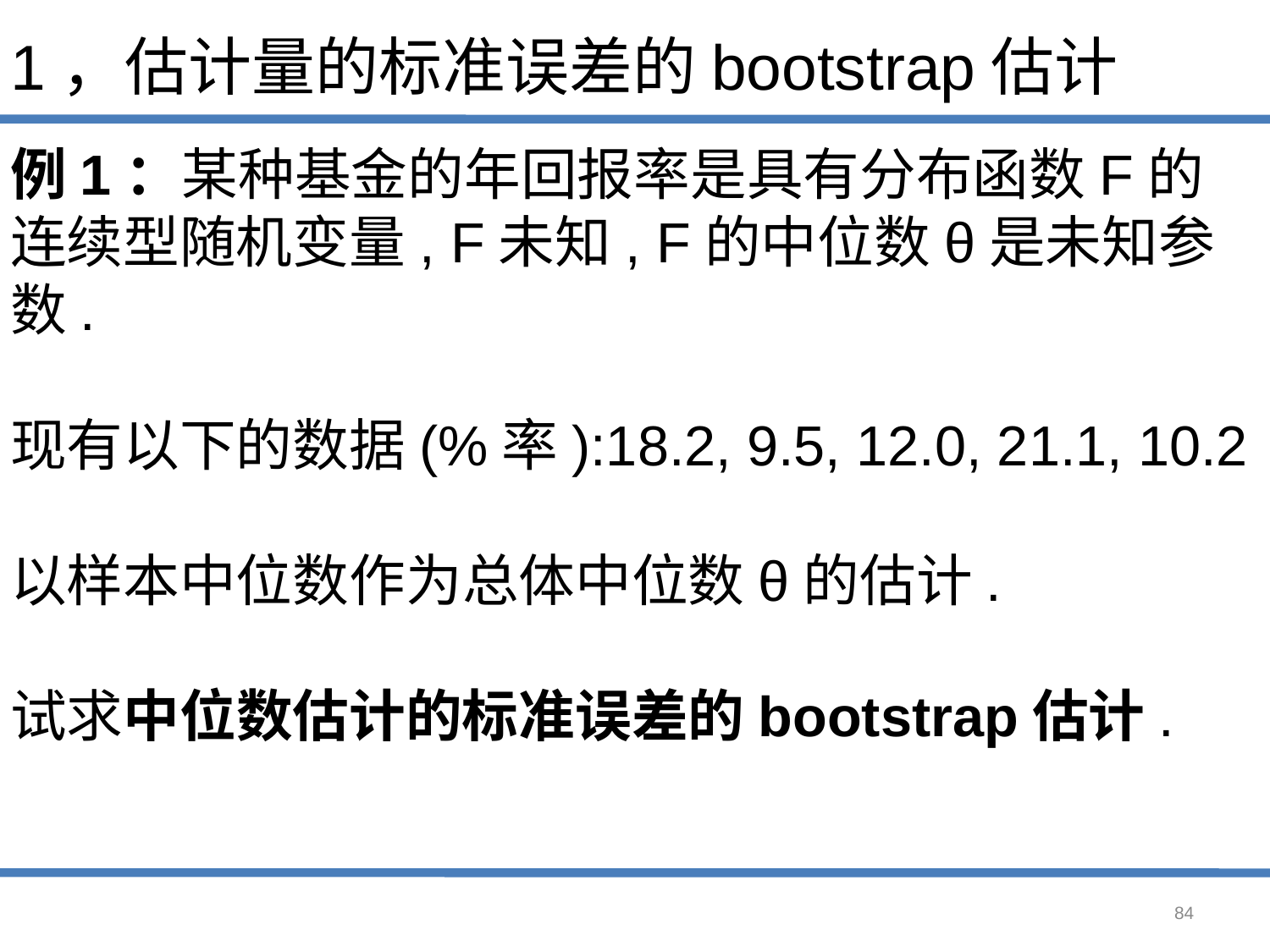

# 1，估计量的标准误差的bootstrap估计
例1：某种基金的年回报率是具有分布函数F的连续型随机变量, F未知, F的中位数θ是未知参数.

现有以下的数据(%率):18.2, 9.5, 12.0, 21.1, 10.2

以样本中位数作为总体中位数θ的估计.

试求中位数估计的标准误差的bootstrap估计.
84